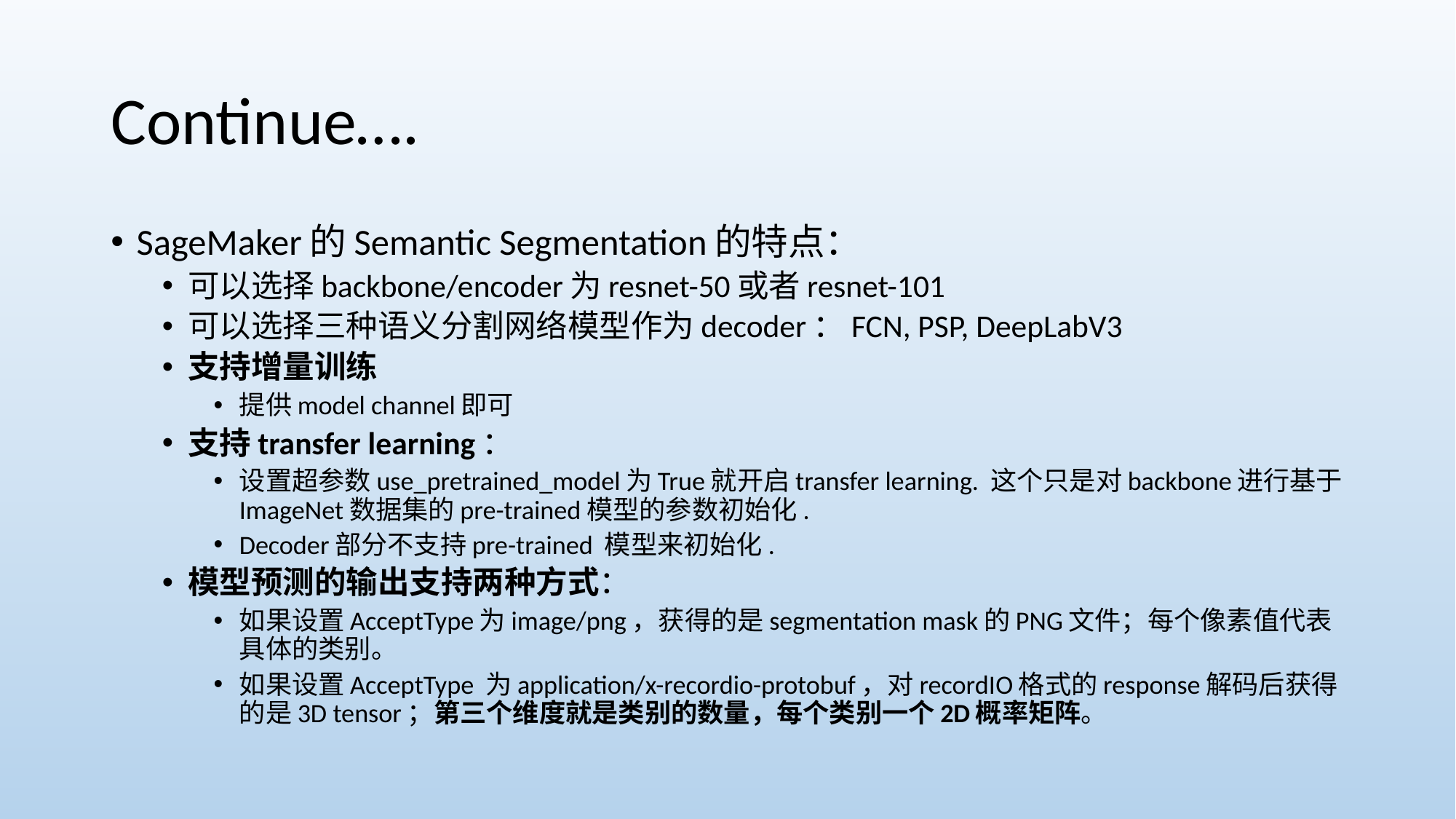

# Continue….
SageMaker的Semantic Segmentation的特点：
可以选择backbone/encoder为resnet-50或者resnet-101
可以选择三种语义分割网络模型作为decoder：FCN, PSP, DeepLabV3
支持增量训练
提供model channel即可
支持transfer learning：
设置超参数use_pretrained_model为True就开启transfer learning. 这个只是对backbone进行基于ImageNet数据集的pre-trained模型的参数初始化.
Decoder部分不支持pre-trained 模型来初始化.
模型预测的输出支持两种方式：
如果设置AcceptType为image/png，获得的是segmentation mask的PNG文件；每个像素值代表具体的类别。
如果设置AcceptType 为application/x-recordio-protobuf，对recordIO格式的response解码后获得的是3D tensor；第三个维度就是类别的数量，每个类别一个2D概率矩阵。